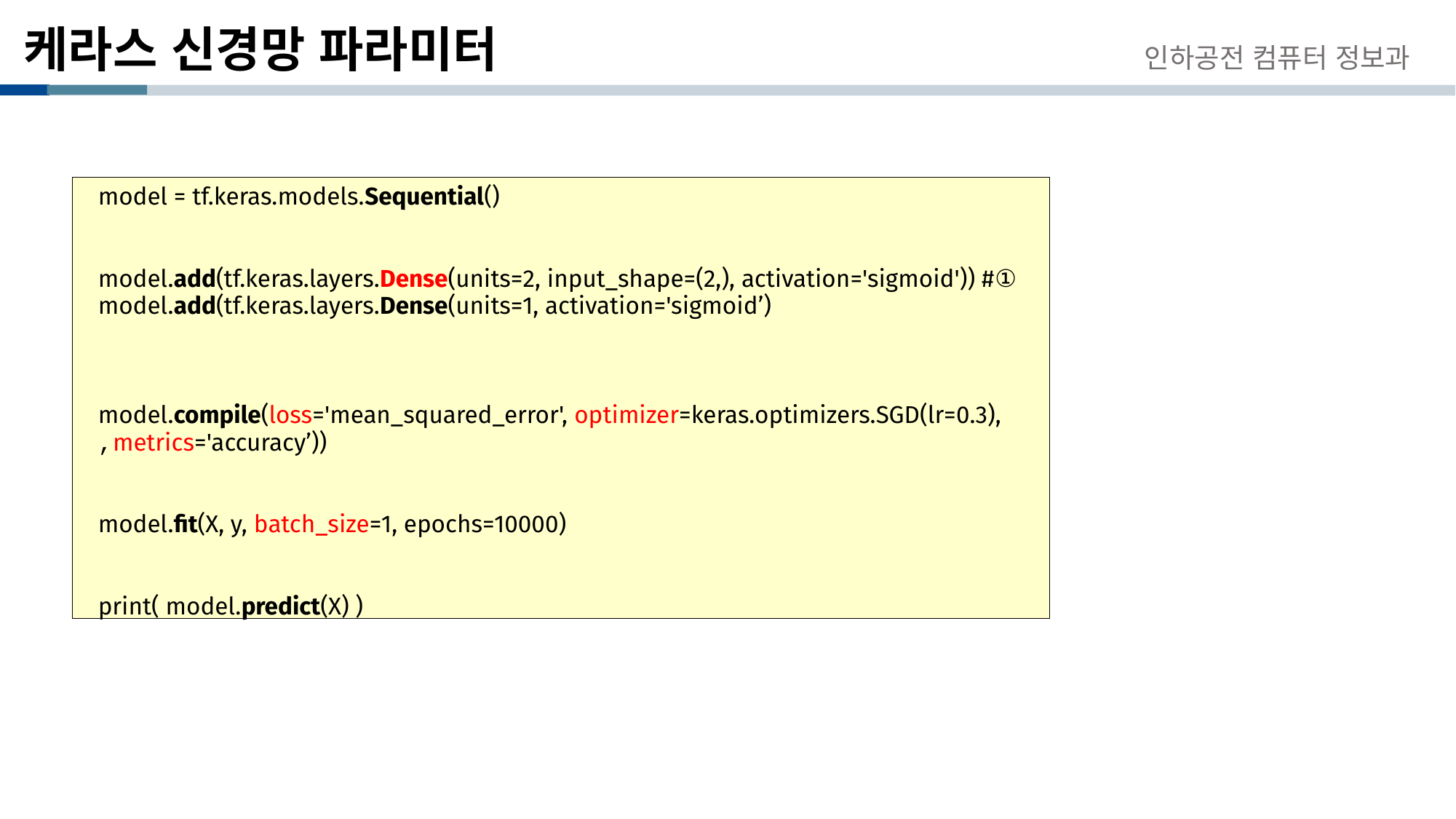

# 케라스 신경망 파라미터
인하공전 컴퓨터 정보과
model = tf.keras.models.Sequential()

model.add(tf.keras.layers.Dense(units=2, input_shape=(2,), activation='sigmoid')) #①
model.add(tf.keras.layers.Dense(units=1, activation='sigmoid’)

model.compile(loss='mean_squared_error', optimizer=keras.optimizers.SGD(lr=0.3),
,metrics='accuracy’))

model.fit(X, y, batch_size=1, epochs=10000)

print( model.predict(X) )